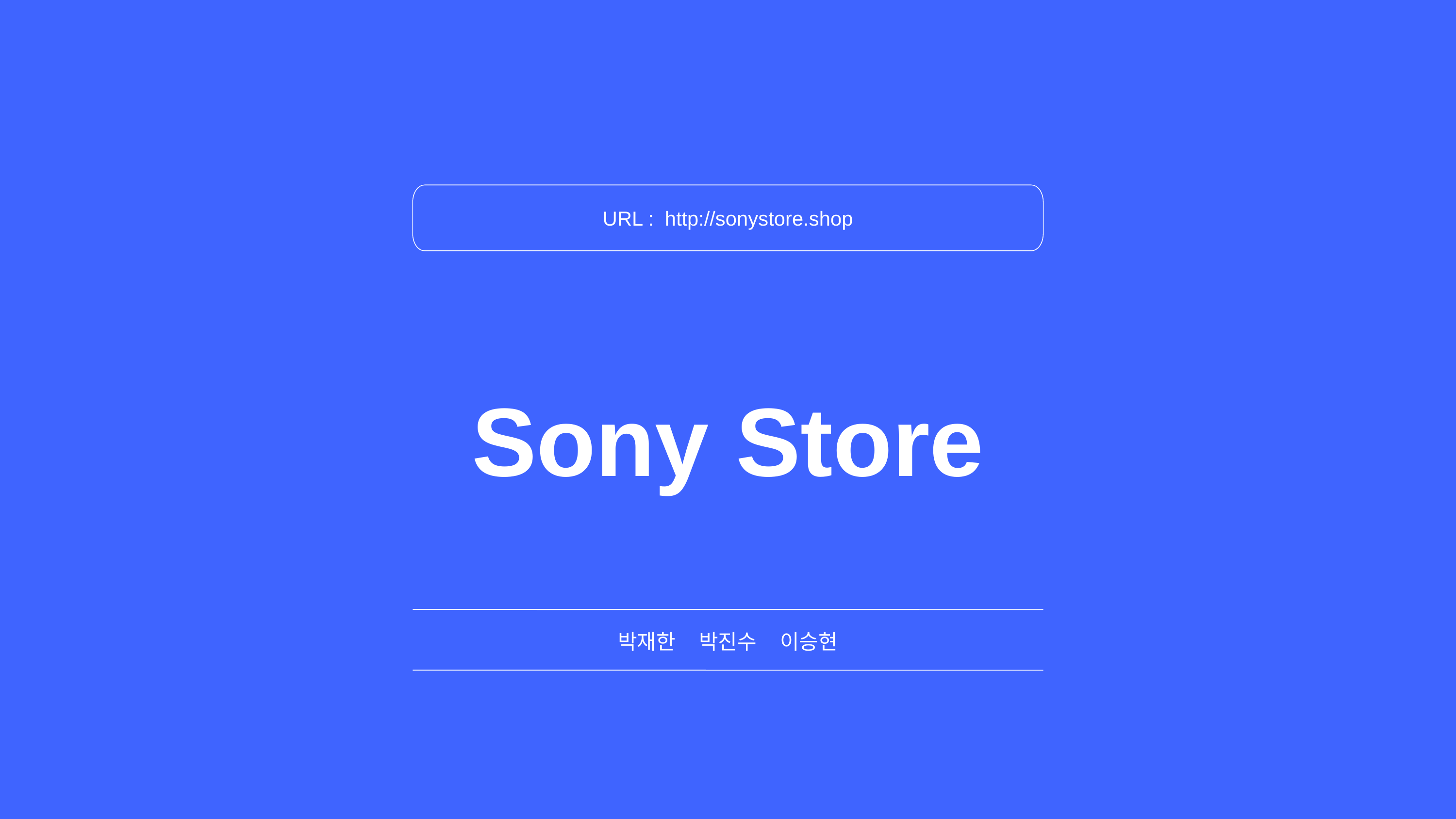

URL :  http://sonystore.shop
Sony Store

박재한    박진수    이승현